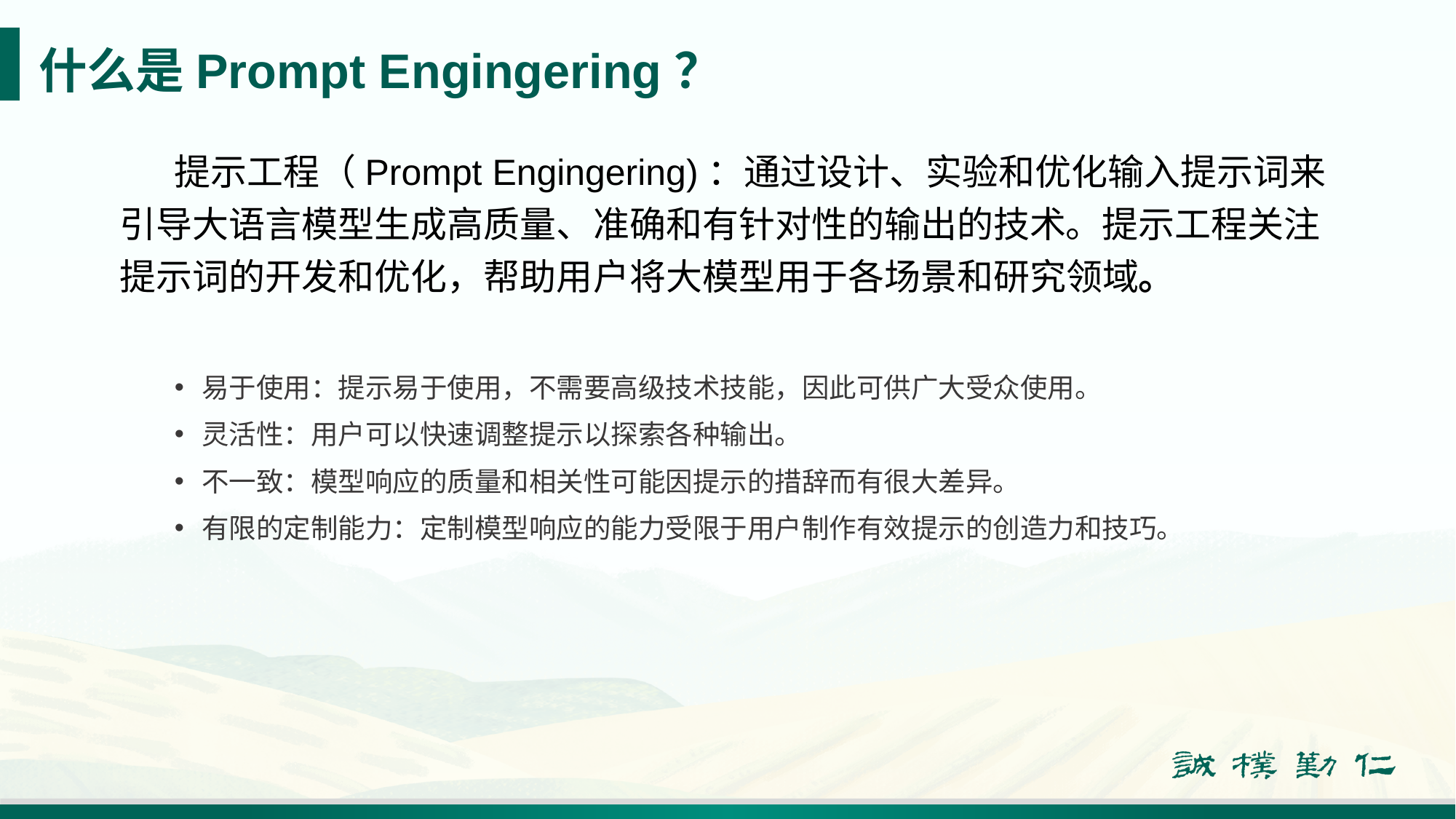

# 什么是Prompt Engingering？
提示工程（Prompt Engingering)：通过设计、实验和优化输入提示词来引导大语言模型生成高质量、准确和有针对性的输出的技术。提示工程关注提示词的开发和优化，帮助用户将大模型用于各场景和研究领域。

易于使用：提示易于使用，不需要高级技术技能，因此可供广大受众使用。
灵活性：用户可以快速调整提示以探索各种输出。
不一致：模型响应的质量和相关性可能因提示的措辞而有很大差异。
有限的定制能力：定制模型响应的能力受限于用户制作有效提示的创造力和技巧。